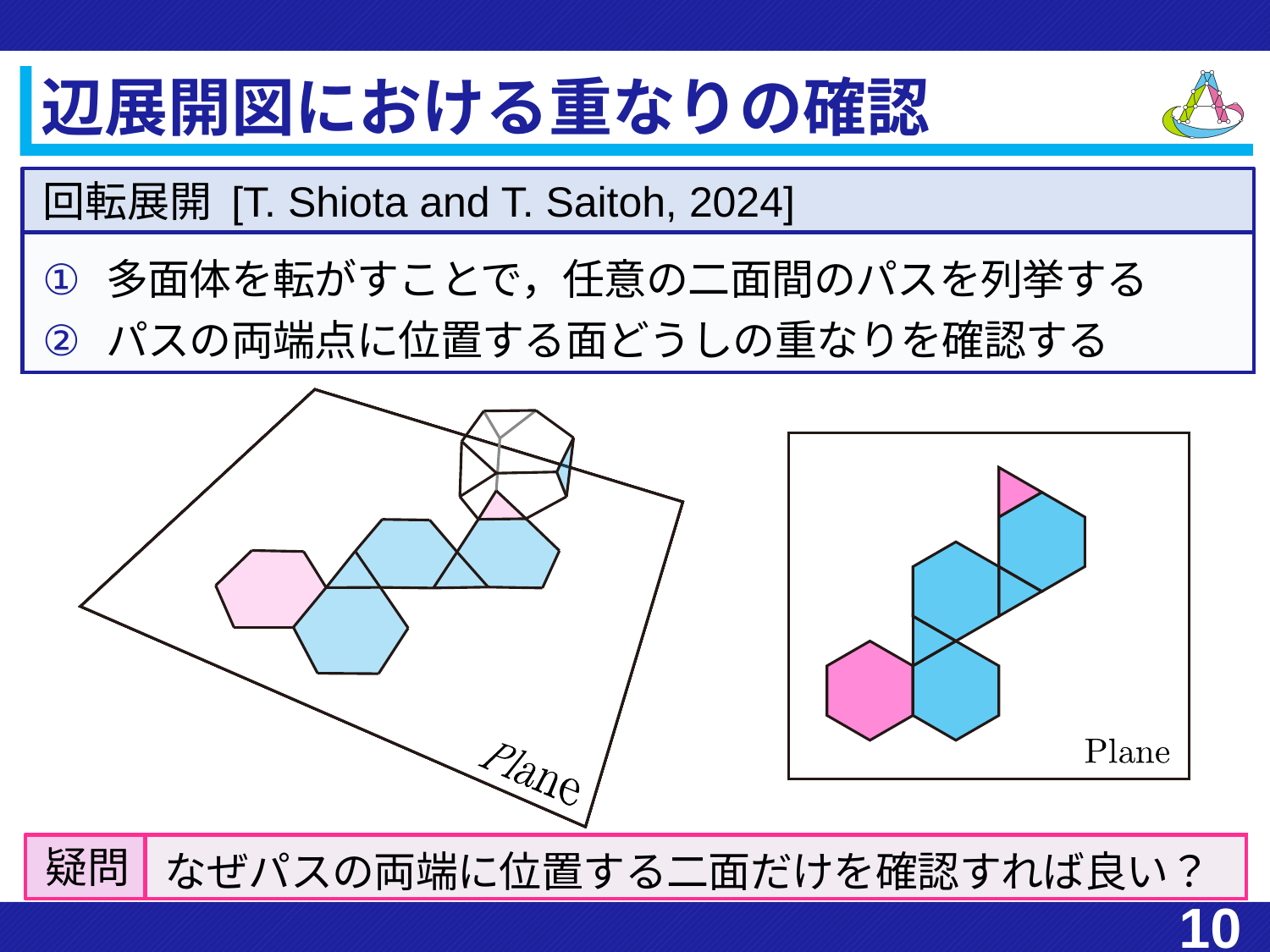

# 辺展開図における重なりの確認
回転展開 [T. Shiota and T. Saitoh, 2024]
多面体を転がすことで，任意の二面間のパスを列挙する
パスの両端点に位置する面どうしの重なりを確認する

疑問
なぜパスの両端に位置する二面だけを確認すれば良い？
10